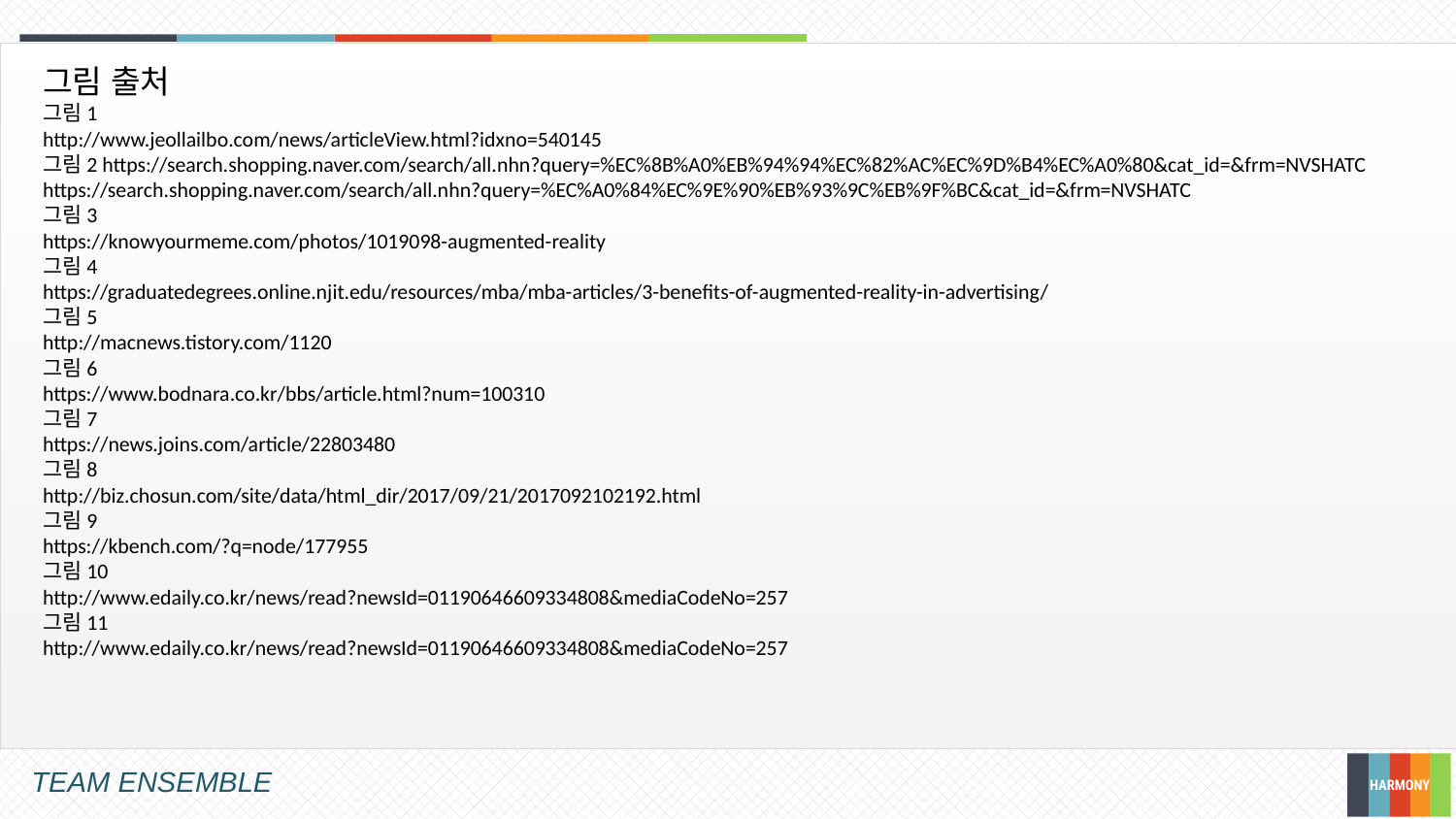

그림 출처
그림1
http://www.jeollailbo.com/news/articleView.html?idxno=540145
그림2 https://search.shopping.naver.com/search/all.nhn?query=%EC%8B%A0%EB%94%94%EC%82%AC%EC%9D%B4%EC%A0%80&cat_id=&frm=NVSHATC
https://search.shopping.naver.com/search/all.nhn?query=%EC%A0%84%EC%9E%90%EB%93%9C%EB%9F%BC&cat_id=&frm=NVSHATC
그림3
https://knowyourmeme.com/photos/1019098-augmented-reality
그림4
https://graduatedegrees.online.njit.edu/resources/mba/mba-articles/3-benefits-of-augmented-reality-in-advertising/
그림5
http://macnews.tistory.com/1120
그림6
https://www.bodnara.co.kr/bbs/article.html?num=100310
그림7
https://news.joins.com/article/22803480
그림8
http://biz.chosun.com/site/data/html_dir/2017/09/21/2017092102192.html
그림9
https://kbench.com/?q=node/177955
그림10
http://www.edaily.co.kr/news/read?newsId=01190646609334808&mediaCodeNo=257
그림11
http://www.edaily.co.kr/news/read?newsId=01190646609334808&mediaCodeNo=257